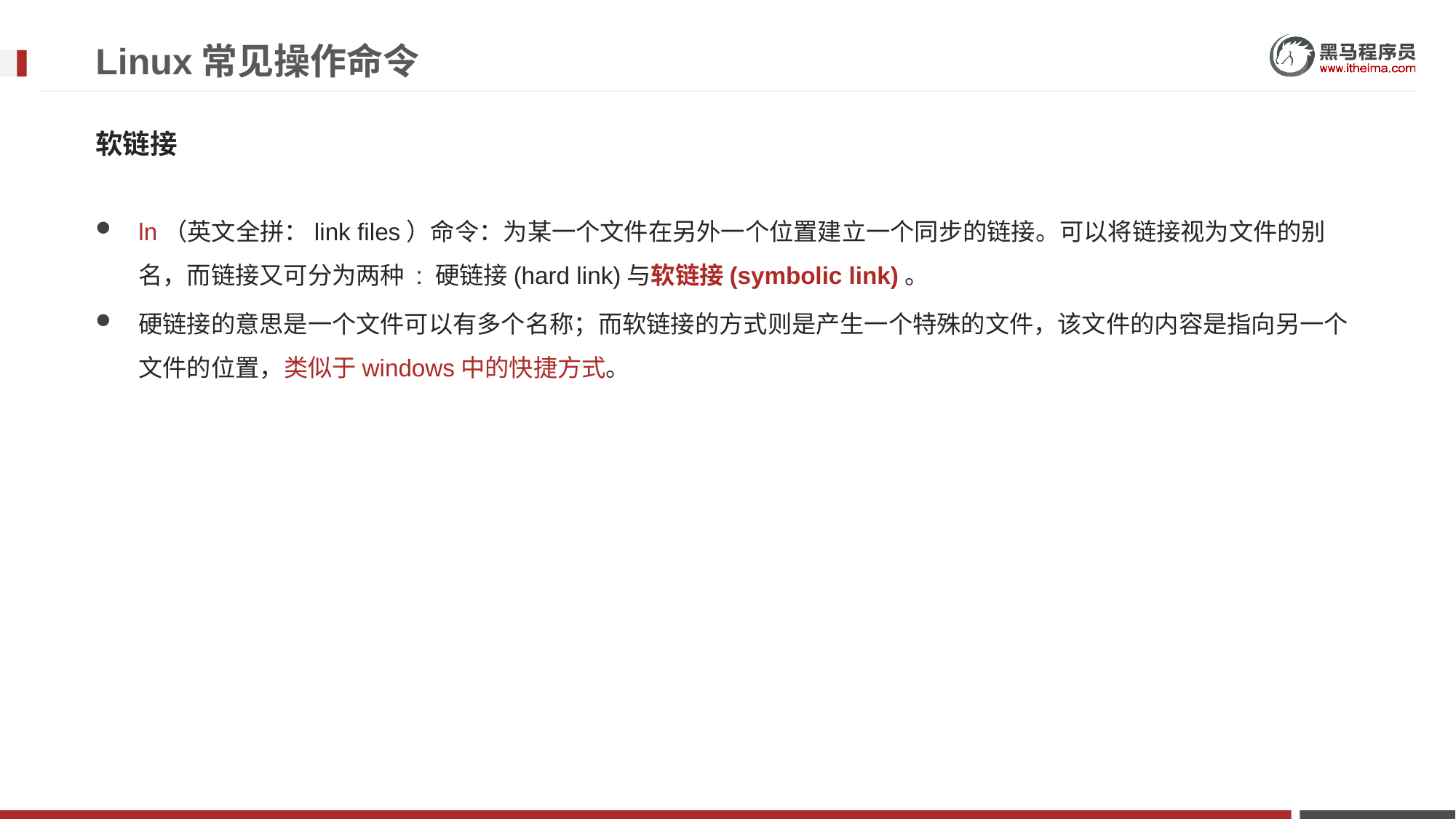

# Linux常见操作命令
软链接
ln（英文全拼：link files）命令：为某一个文件在另外一个位置建立一个同步的链接。可以将链接视为文件的别名，而链接又可分为两种 : 硬链接(hard link)与软链接(symbolic link)。
硬链接的意思是一个文件可以有多个名称；而软链接的方式则是产生一个特殊的文件，该文件的内容是指向另一个文件的位置，类似于windows中的快捷方式。